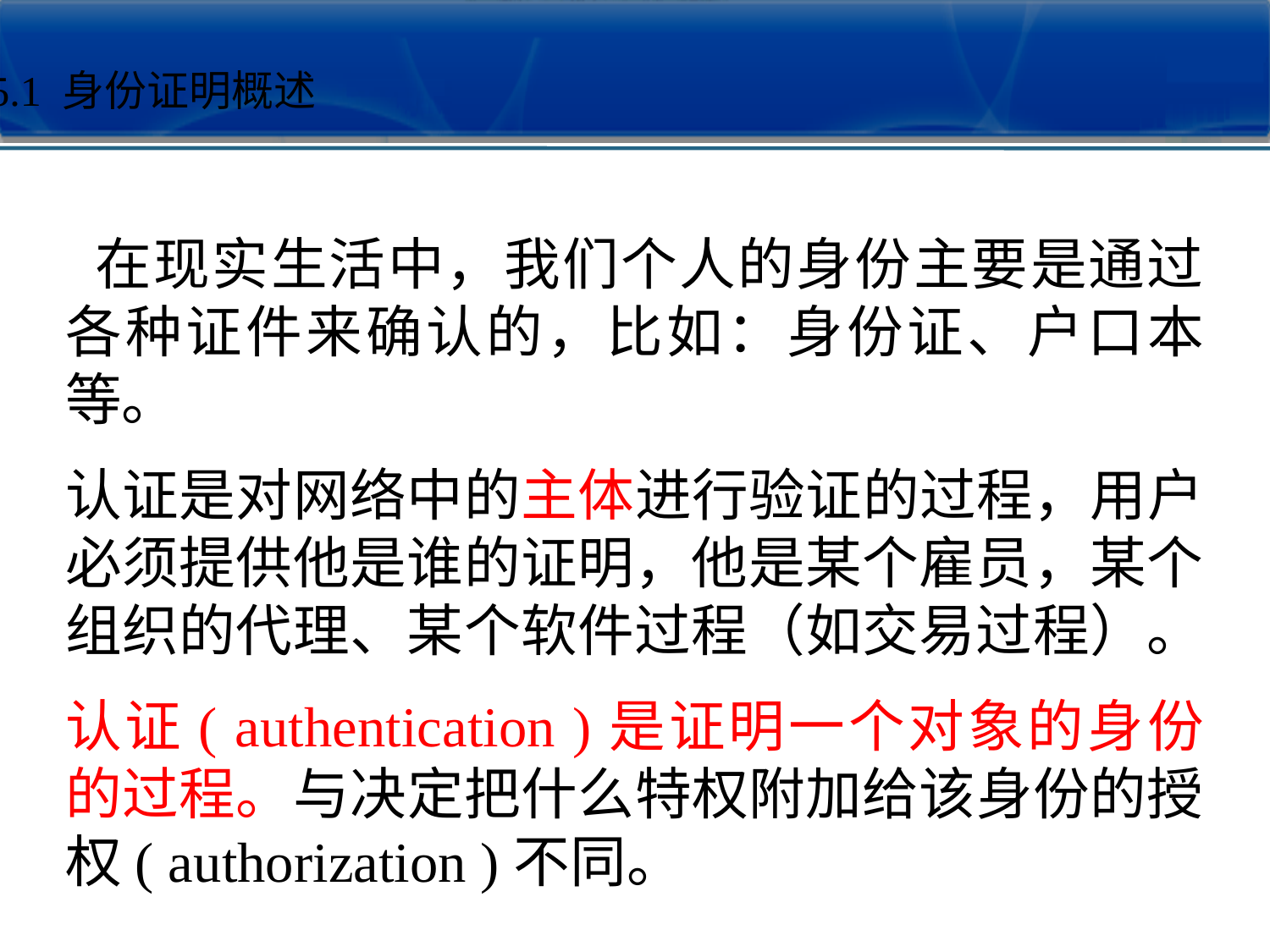

15.1 身份证明概述
 在现实生活中，我们个人的身份主要是通过各种证件来确认的，比如：身份证、户口本等。
认证是对网络中的主体进行验证的过程，用户必须提供他是谁的证明，他是某个雇员，某个组织的代理、某个软件过程（如交易过程）。
认证( authentication )是证明一个对象的身份的过程。与决定把什么特权附加给该身份的授权( authorization )不同。